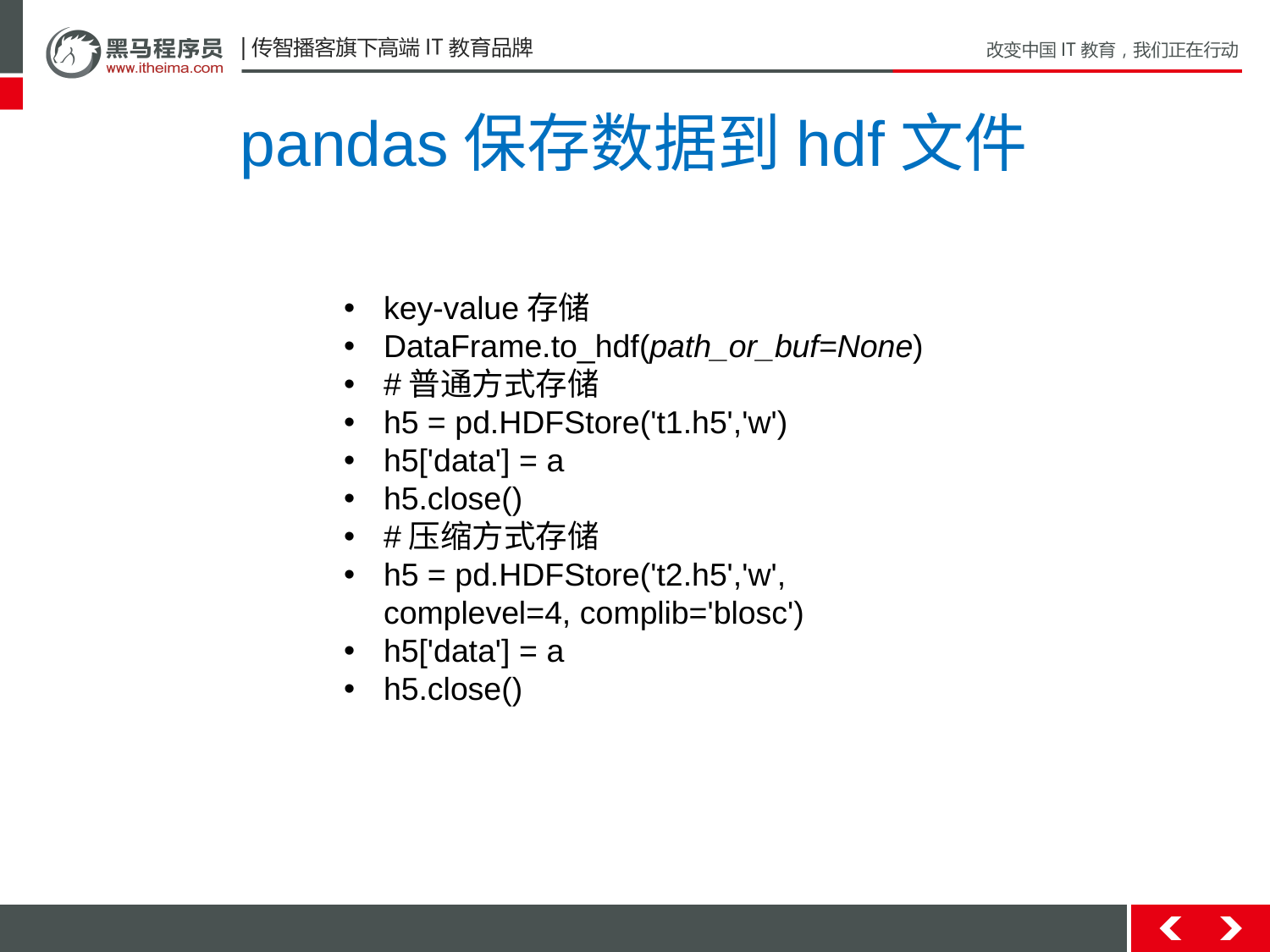

# pandas保存数据到hdf文件
key-value存储
DataFrame.to_hdf(path_or_buf=None)
#普通方式存储
h5 = pd.HDFStore('t1.h5','w')
h5['data'] = a
h5.close()
#压缩方式存储
h5 = pd.HDFStore('t2.h5','w', complevel=4, complib='blosc')
h5['data'] = a
h5.close()